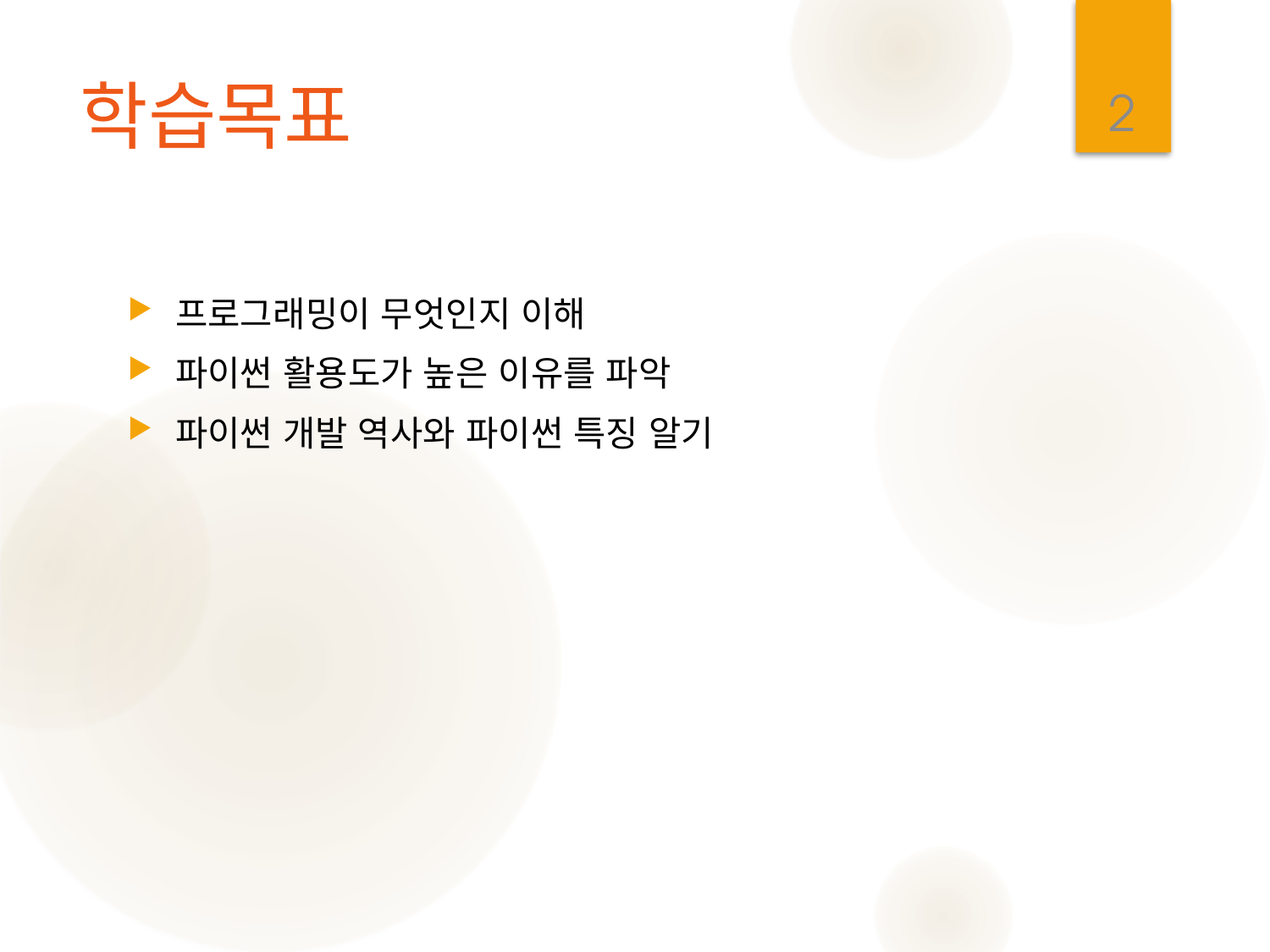

2
# 학습목표
프로그래밍이 무엇인지 이해
파이썬 활용도가 높은 이유를 파악
파이썬 개발 역사와 파이썬 특징 알기